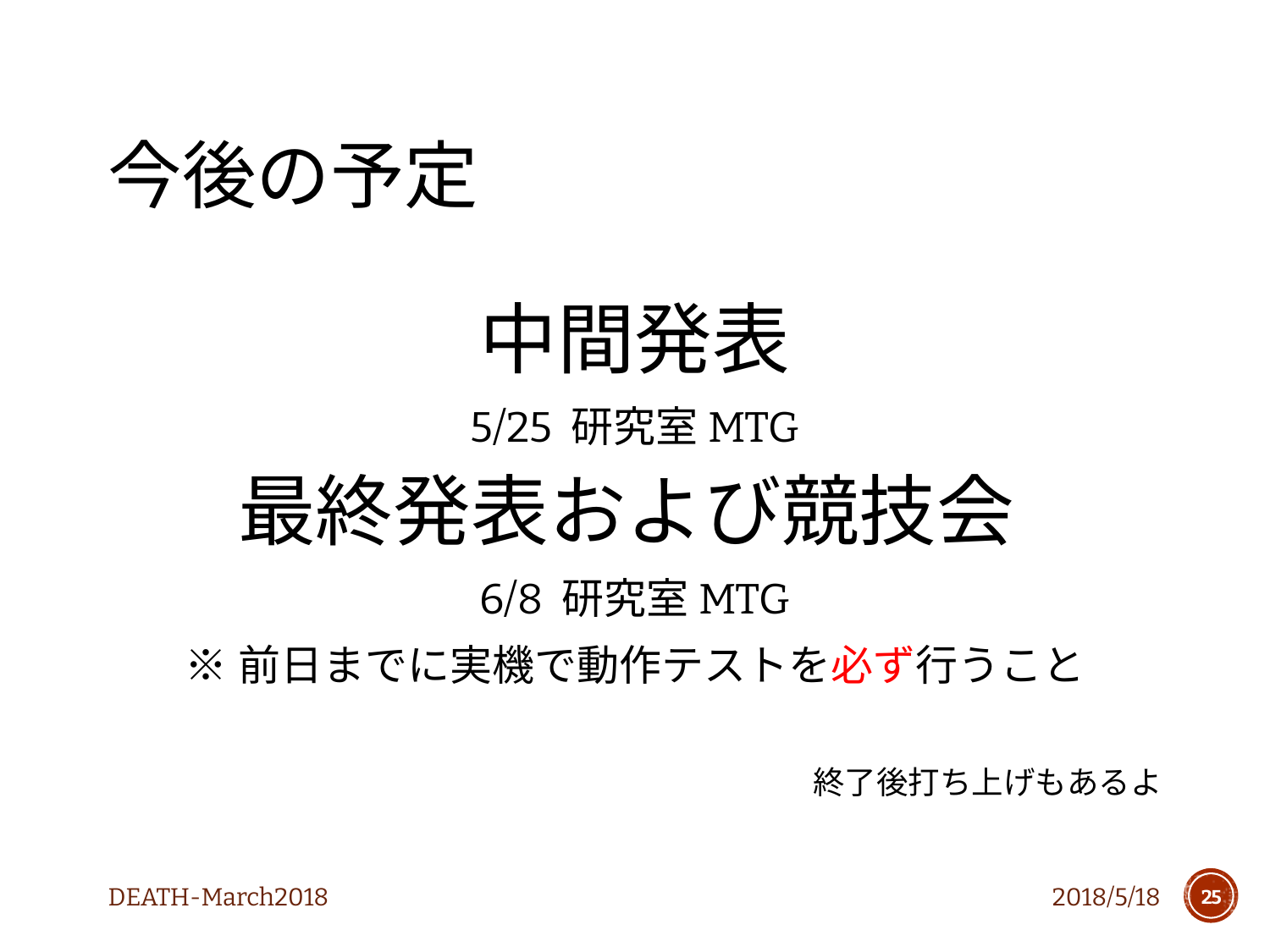

# 今後の予定
中間発表
5/25 研究室MTG
最終発表および競技会
6/8 研究室MTG
※前日までに実機で動作テストを必ず行うこと

終了後打ち上げもあるよ
DEATH-March2018
2018/5/18
25